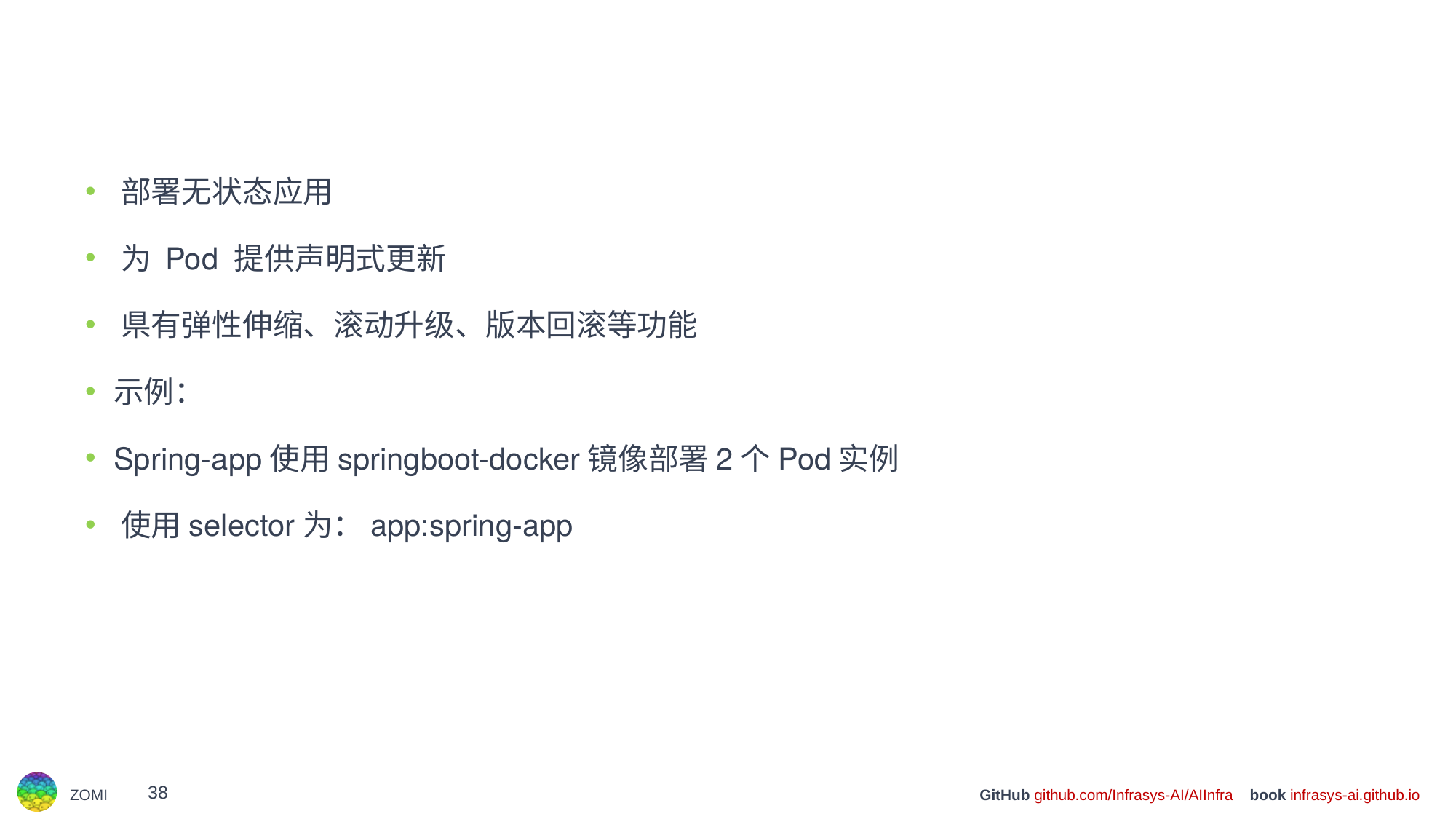

#
﻿部署无状态应用
﻿﻿为 Pod 提供声明式更新
﻿県有弹性伸缩、滚动升级、版本回滚等功能
示例：
﻿Spring-app使用springboot-docker镜像部署2个Pod实例
﻿﻿使用selector为：app:spring-app